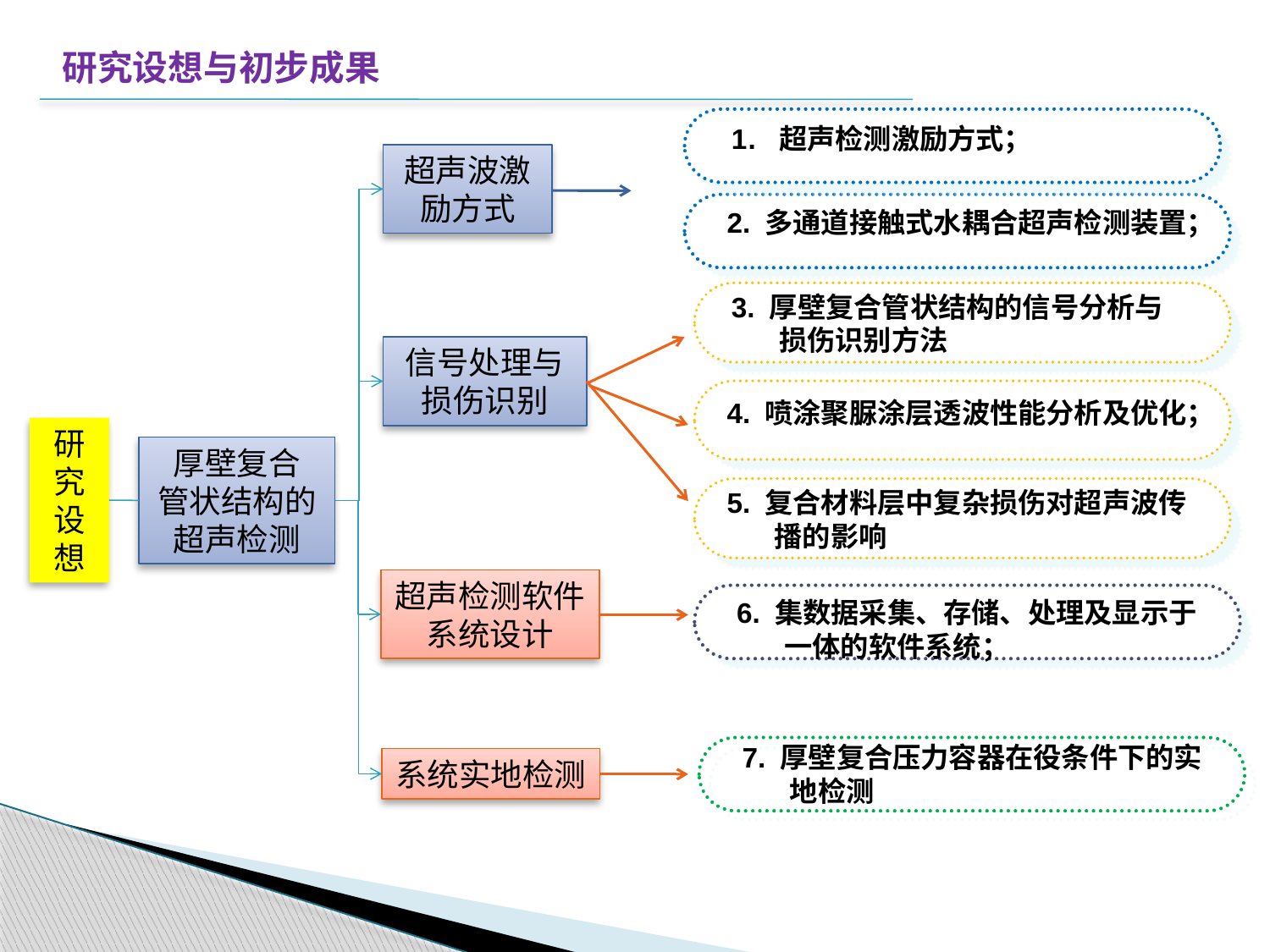

研究设想与初步成果

超声检测激励方式；
超声波激励方式

2. 多通道接触式水耦合超声检测装置；

3. 厚壁复合管状结构的信号分析与损伤识别方法
信号处理与损伤识别

4. 喷涂聚脲涂层透波性能分析及优化；
研
究
设想
厚壁复合
管状结构的
超声检测

5. 复合材料层中复杂损伤对超声波传播的影响
超声检测软件系统设计

6. 集数据采集、存储、处理及显示于一体的软件系统；
7. 厚壁复合压力容器在役条件下的实地检测

系统实地检测